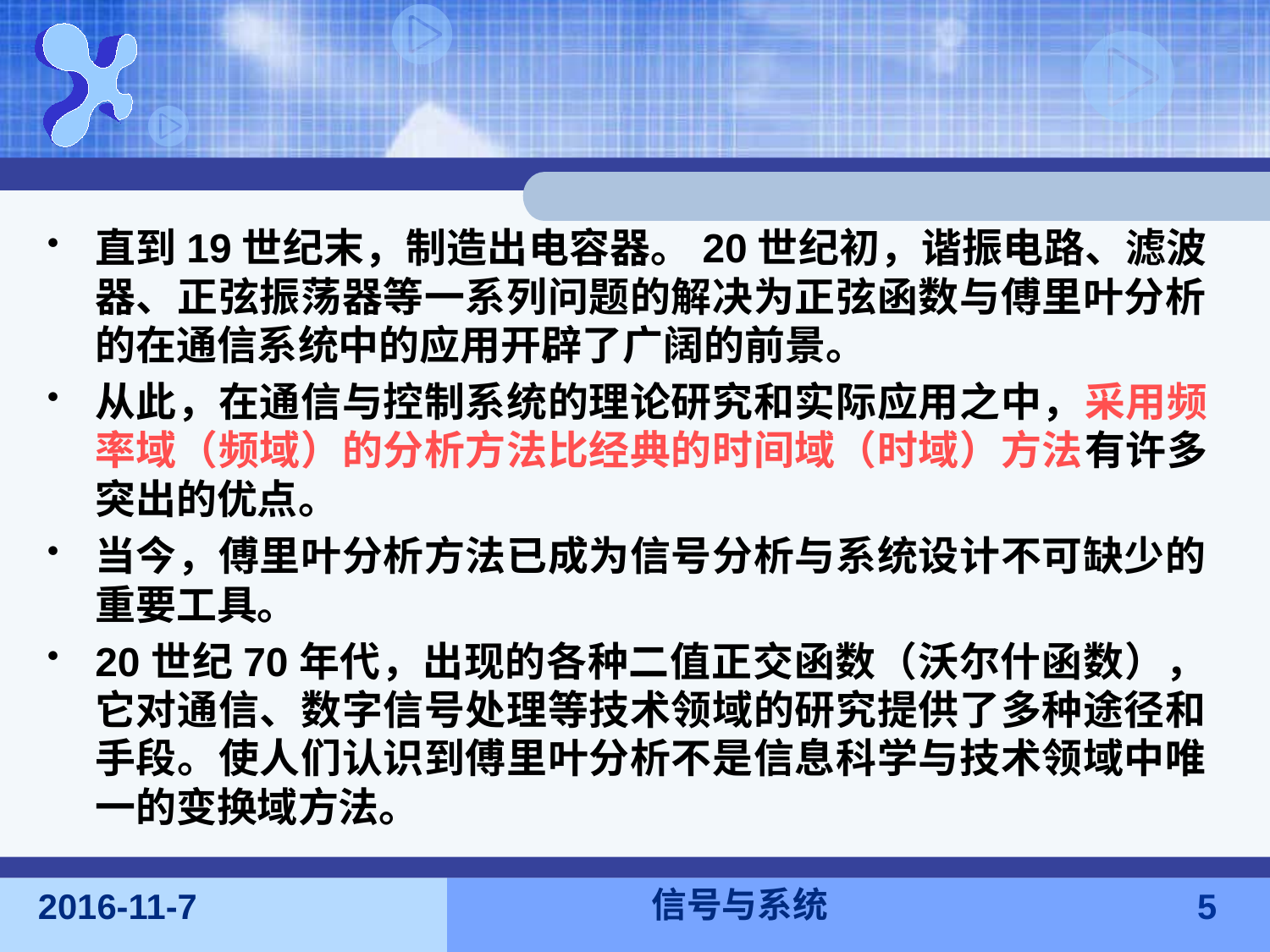

直到19世纪末，制造出电容器。20世纪初，谐振电路、滤波器、正弦振荡器等一系列问题的解决为正弦函数与傅里叶分析的在通信系统中的应用开辟了广阔的前景。
从此，在通信与控制系统的理论研究和实际应用之中，采用频率域（频域）的分析方法比经典的时间域（时域）方法有许多突出的优点。
当今，傅里叶分析方法已成为信号分析与系统设计不可缺少的重要工具。
20世纪70年代，出现的各种二值正交函数（沃尔什函数），它对通信、数字信号处理等技术领域的研究提供了多种途径和手段。使人们认识到傅里叶分析不是信息科学与技术领域中唯一的变换域方法。
信号与系统
2016-11-7
5